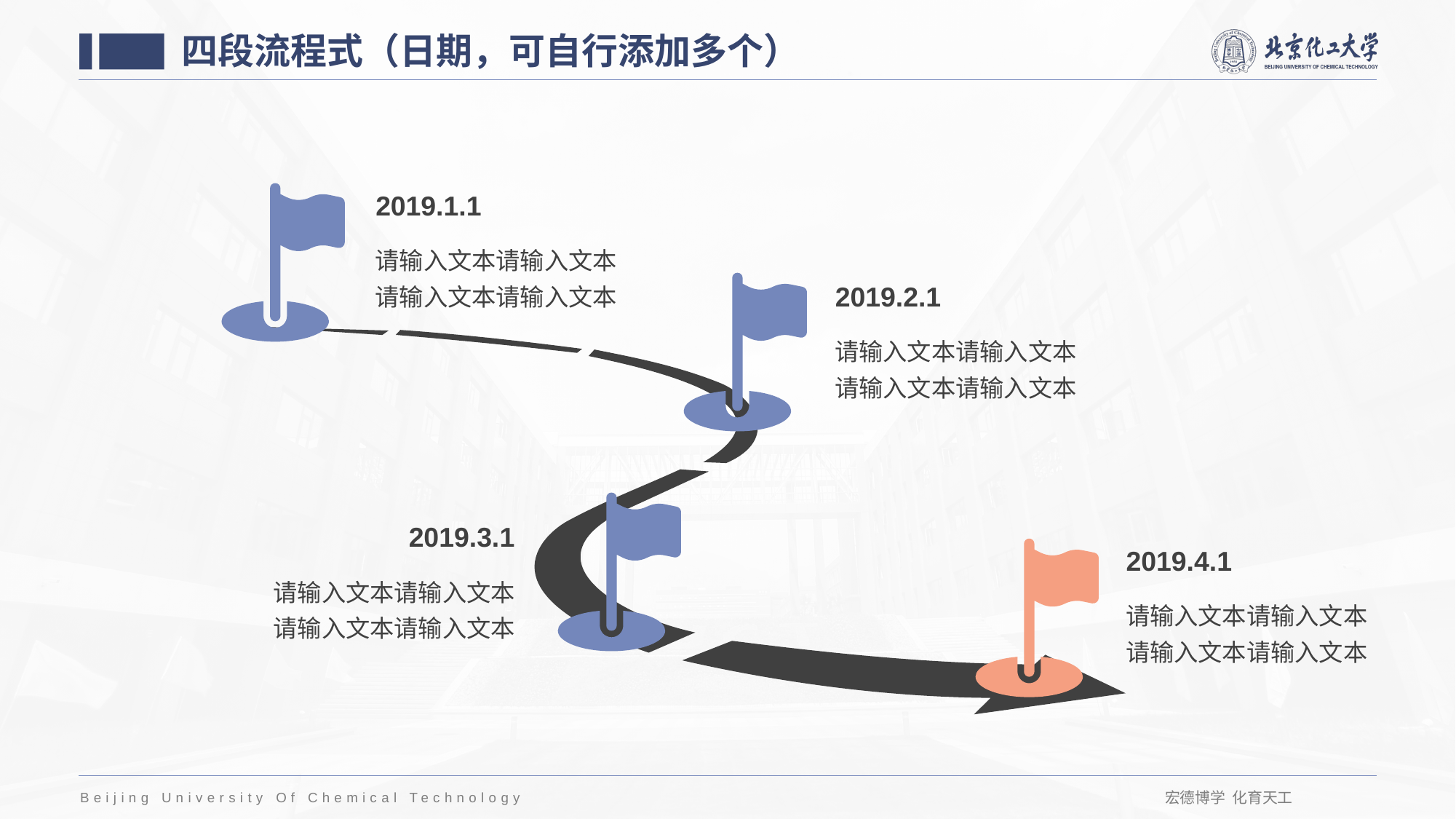

四段流程式（日期，可自行添加多个）

2019.1.1
请输入文本请输入文本请输入文本请输入文本

2019.2.1
请输入文本请输入文本请输入文本请输入文本

2019.3.1

2019.4.1
请输入文本请输入文本请输入文本请输入文本
请输入文本请输入文本请输入文本请输入文本